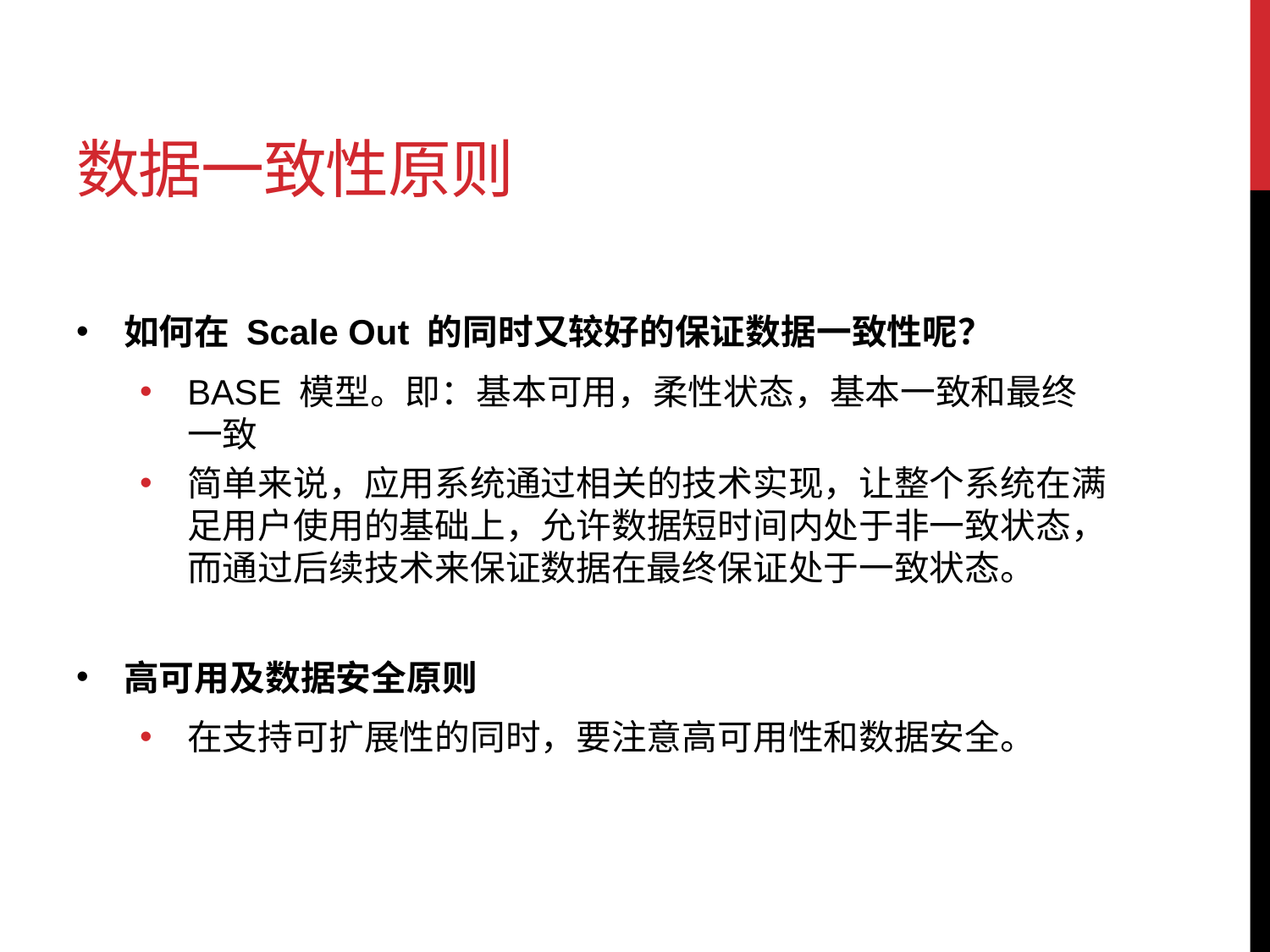

# 数据一致性原则

如何在 Scale Out 的同时又较好的保证数据一致性呢？
BASE 模型。即：基本可用，柔性状态，基本一致和最终一致
简单来说，应用系统通过相关的技术实现，让整个系统在满足用户使用的基础上，允许数据短时间内处于非一致状态，而通过后续技术来保证数据在最终保证处于一致状态。

高可用及数据安全原则
在支持可扩展性的同时，要注意高可用性和数据安全。